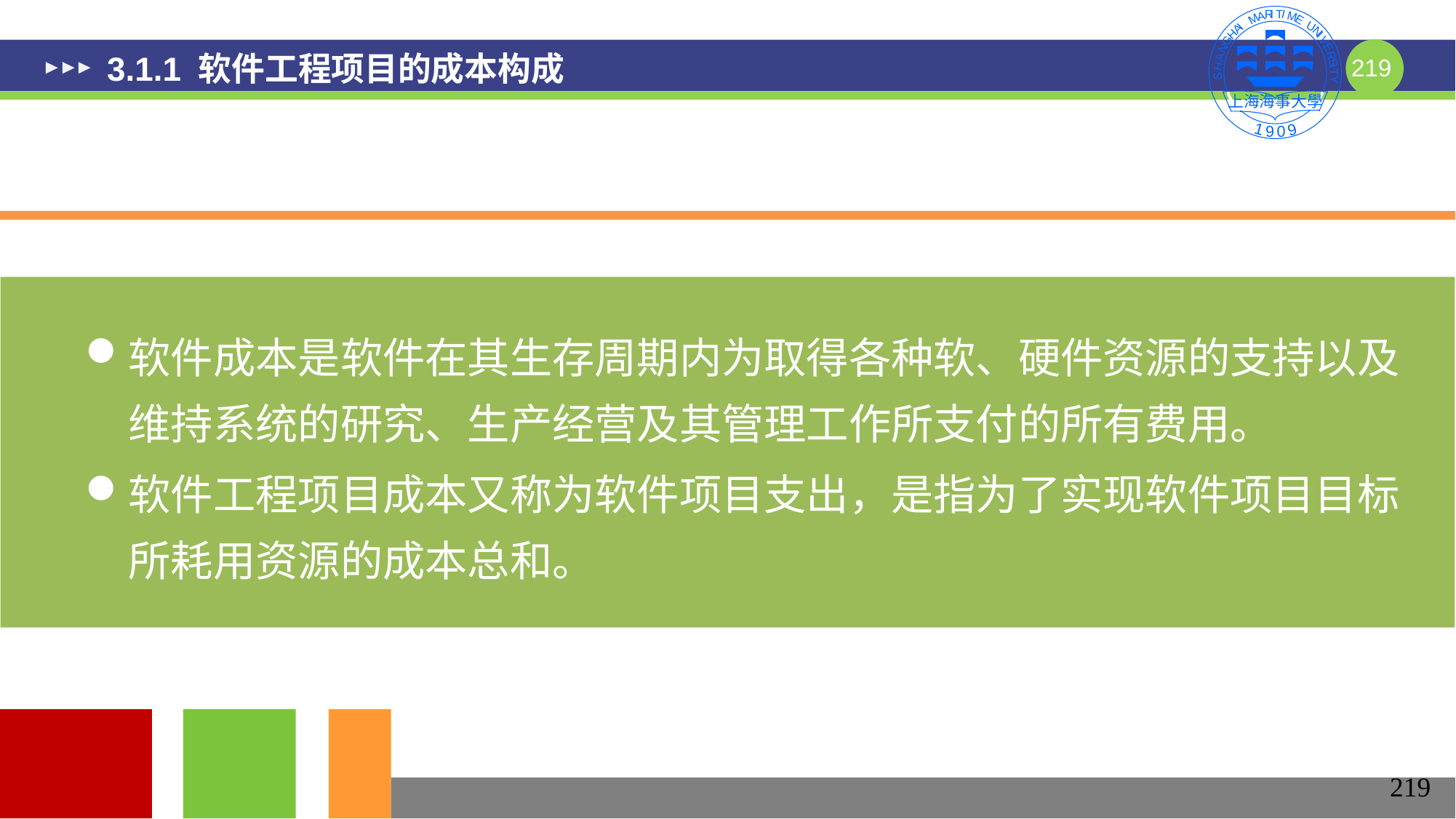

# 3.1.1 软件工程项目的成本构成

软件成本是软件在其生存周期内为取得各种软、硬件资源的支持以及维持系统的研究、生产经营及其管理工作所支付的所有费用。
软件工程项目成本又称为软件项目支出，是指为了实现软件项目目标所耗用资源的成本总和。

219

219